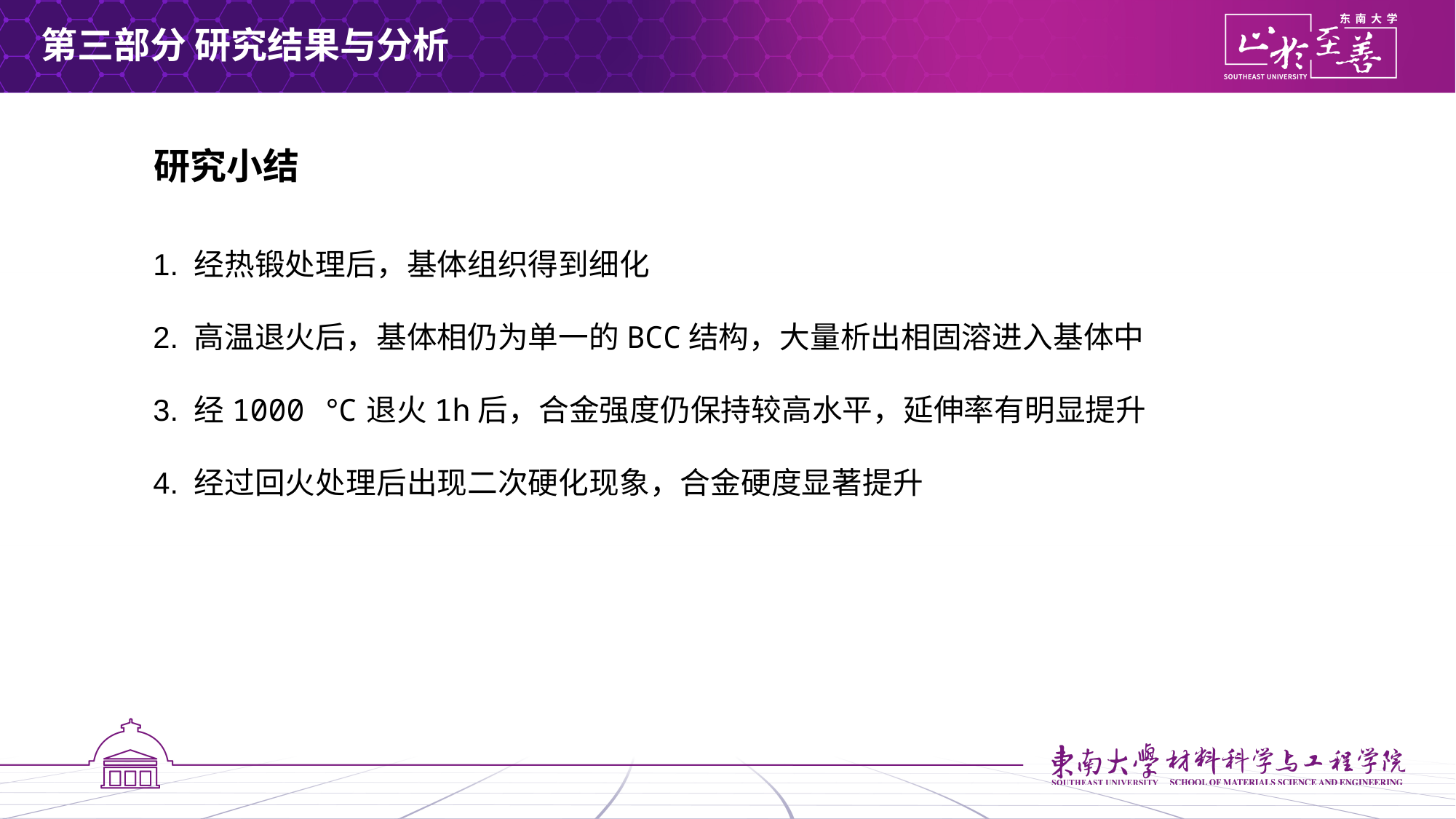

第三部分 研究结果与分析
研究小结
经热锻处理后，基体组织得到细化
高温退火后，基体相仍为单一的BCC结构，大量析出相固溶进入基体中
经1000 ℃退火1h后，合金强度仍保持较高水平，延伸率有明显提升
经过回火处理后出现二次硬化现象，合金硬度显著提升